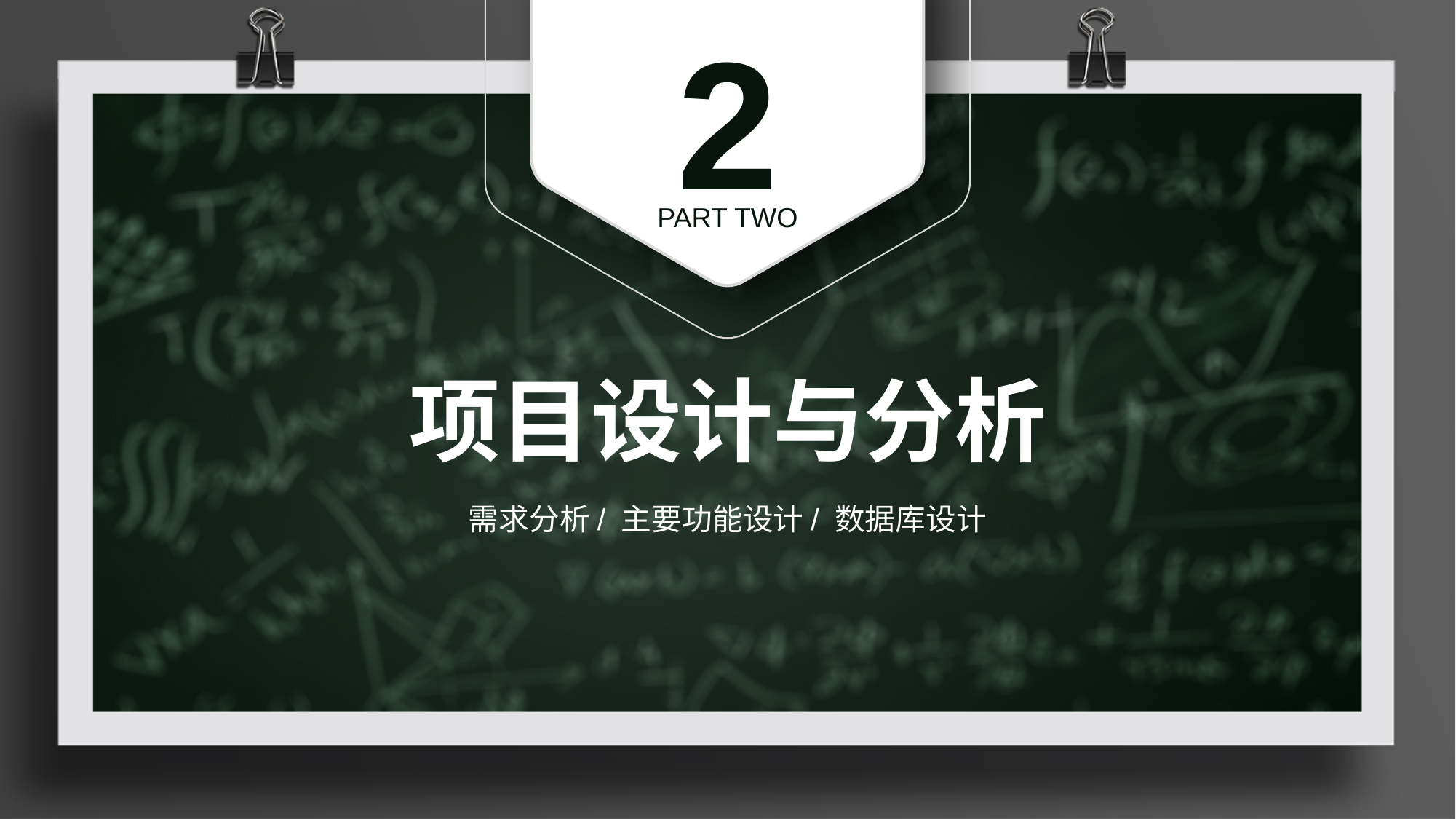

2
PART TWO
项目设计与分析
需求分析/ 主要功能设计/ 数据库设计